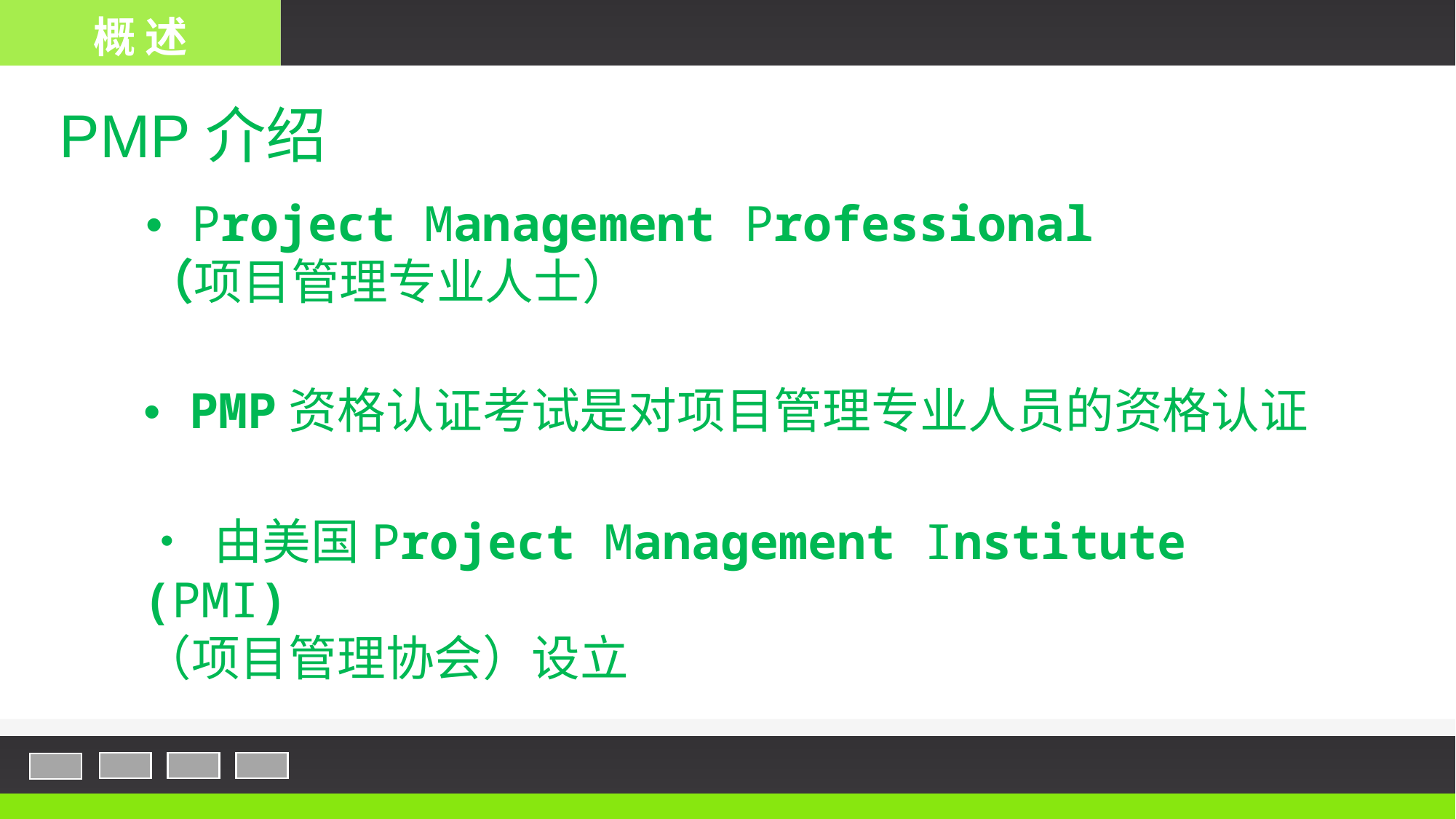

概 述
PMP介绍
• Project Management Professional
（项目管理专业人士）
• PMP资格认证考试是对项目管理专业人员的资格认证
• 由美国Project Management Institute (PMI)
（项目管理协会）设立